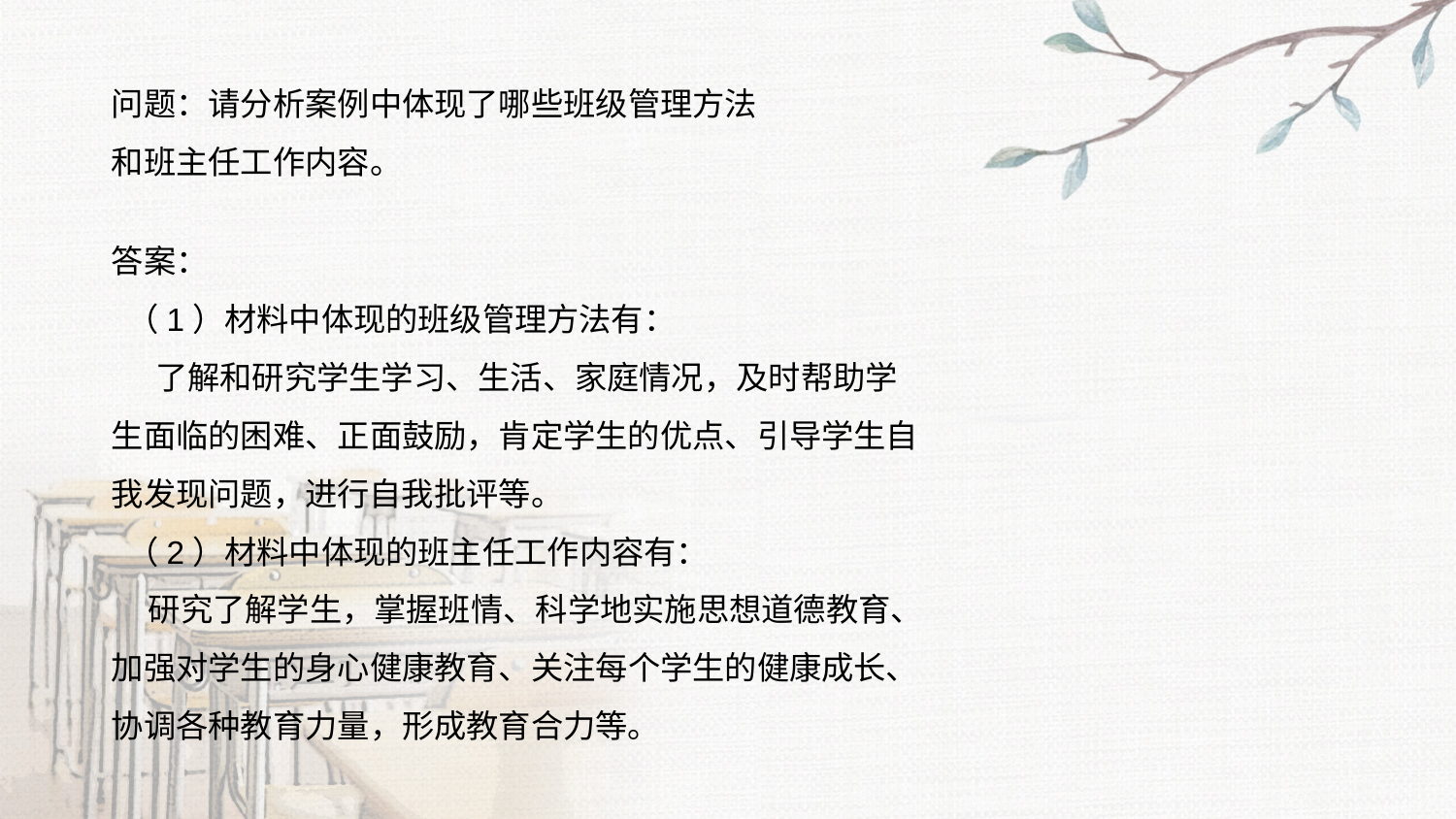

问题：请分析案例中体现了哪些班级管理方法
和班主任工作内容。
答案：
 （1）材料中体现的班级管理方法有：
     了解和研究学生学习、生活、家庭情况，及时帮助学生面临的困难、正面鼓励，肯定学生的优点、引导学生自我发现问题，进行自我批评等。
 （2）材料中体现的班主任工作内容有：
    研究了解学生，掌握班情、科学地实施思想道德教育、加强对学生的身心健康教育、关注每个学生的健康成长、协调各种教育力量，形成教育合力等。